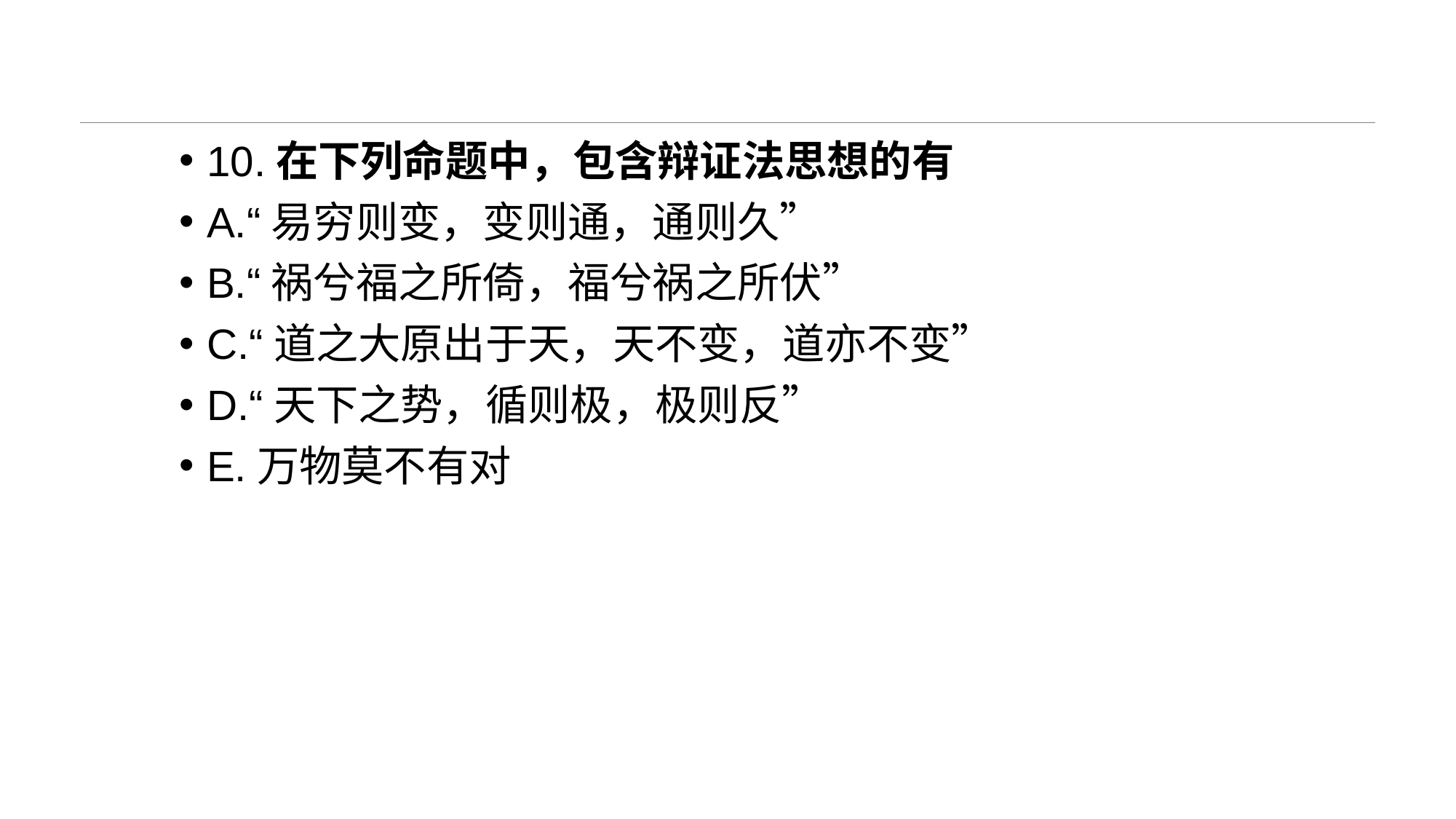

#
10.在下列命题中，包含辩证法思想的有
A.“易穷则变，变则通，通则久”
B.“祸兮福之所倚，福兮祸之所伏”
C.“道之大原出于天，天不变，道亦不变”
D.“天下之势，循则极，极则反”
E.万物莫不有对